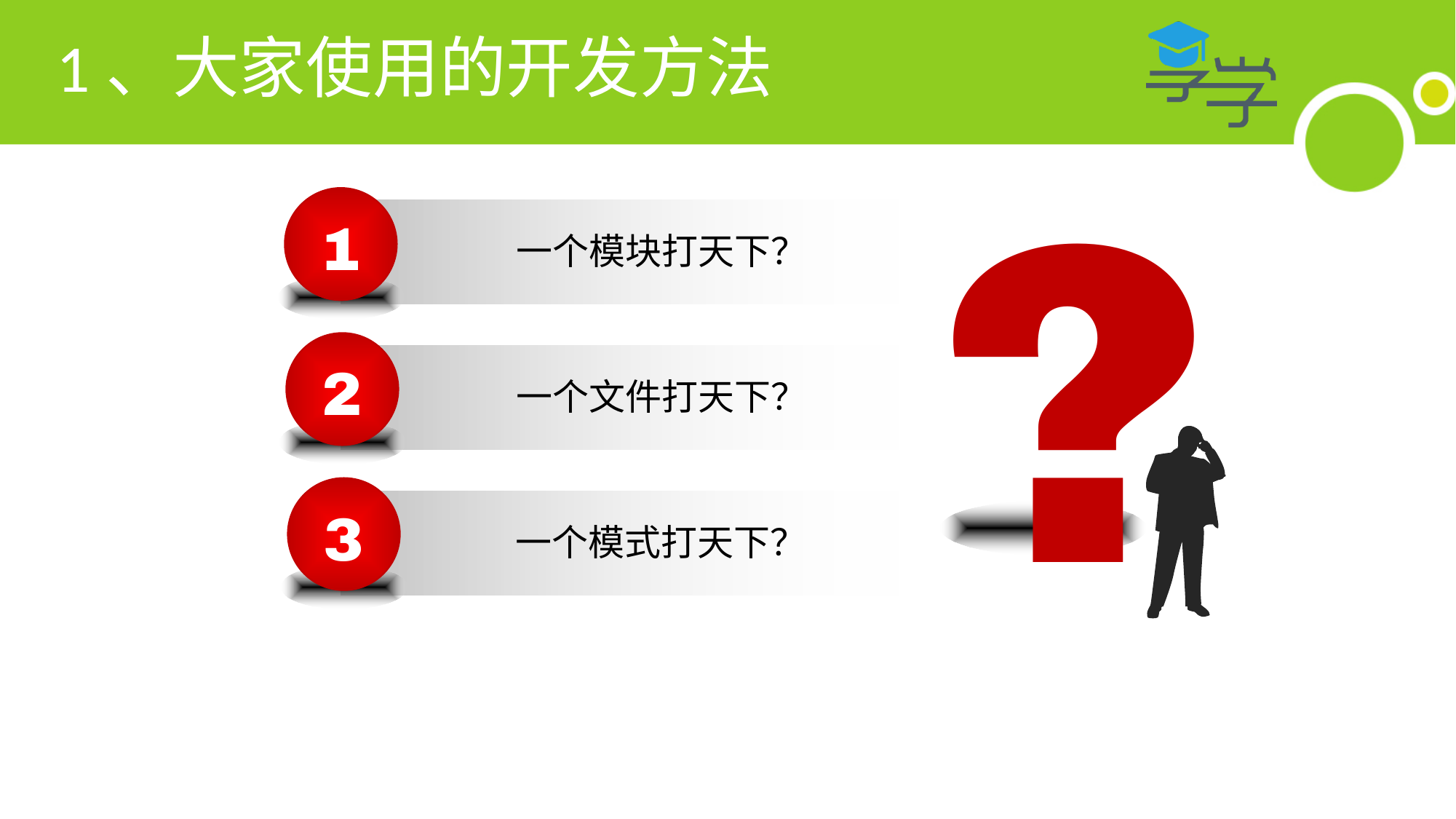

# 1、大家使用的开发方法
?

1

一个模块打天下？

2

一个文件打天下？

3

一个模式打天下？